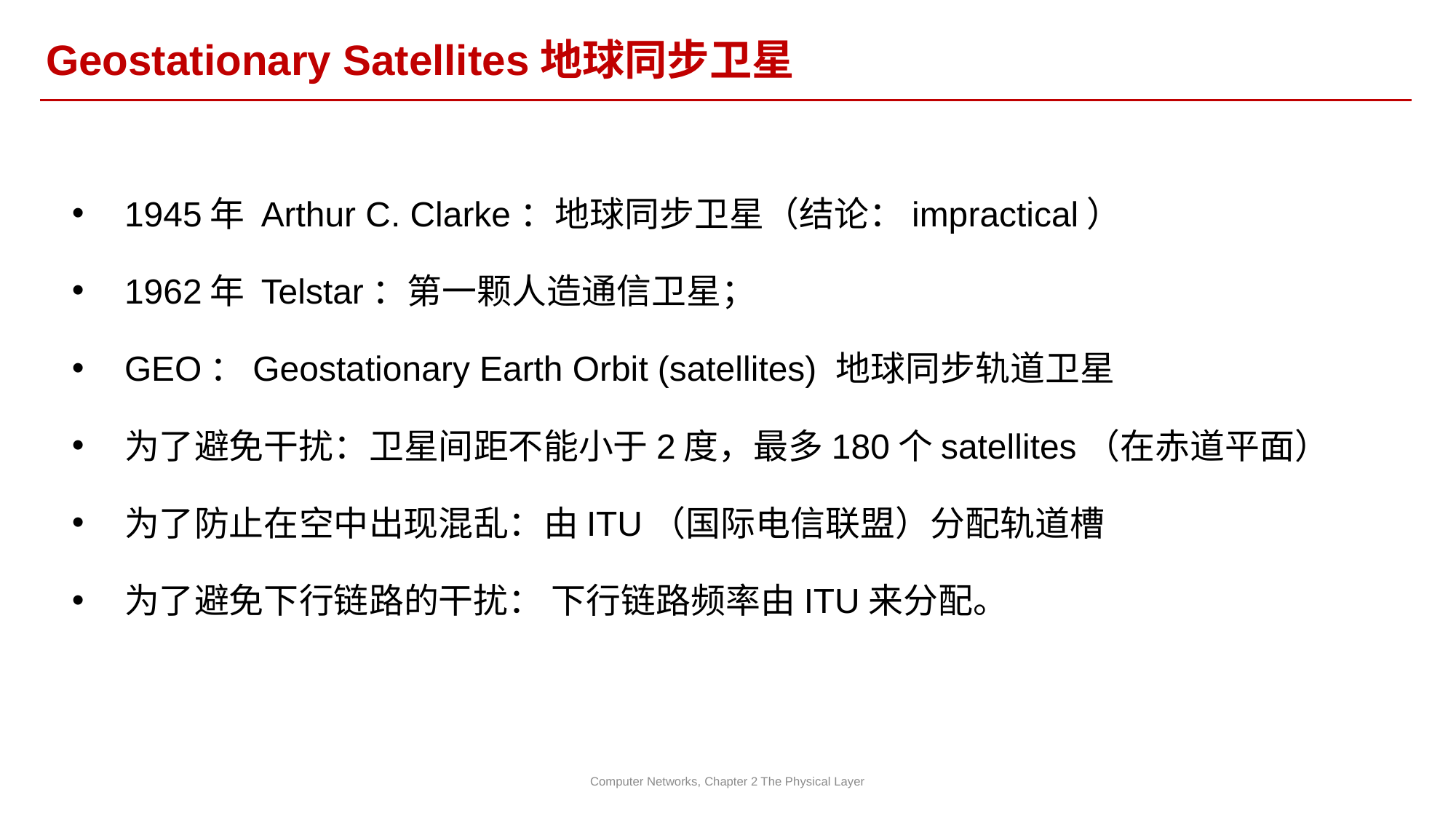

Geostationary Satellites地球同步卫星
1945年 Arthur C. Clarke：地球同步卫星（结论：impractical）
1962年 Telstar：第一颗人造通信卫星；
GEO：Geostationary Earth Orbit (satellites) 地球同步轨道卫星
为了避免干扰：卫星间距不能小于2度，最多180个satellites（在赤道平面）
为了防止在空中出现混乱：由ITU（国际电信联盟）分配轨道槽
为了避免下行链路的干扰： 下行链路频率由ITU来分配。

Computer Networks, Chapter 2 The Physical Layer